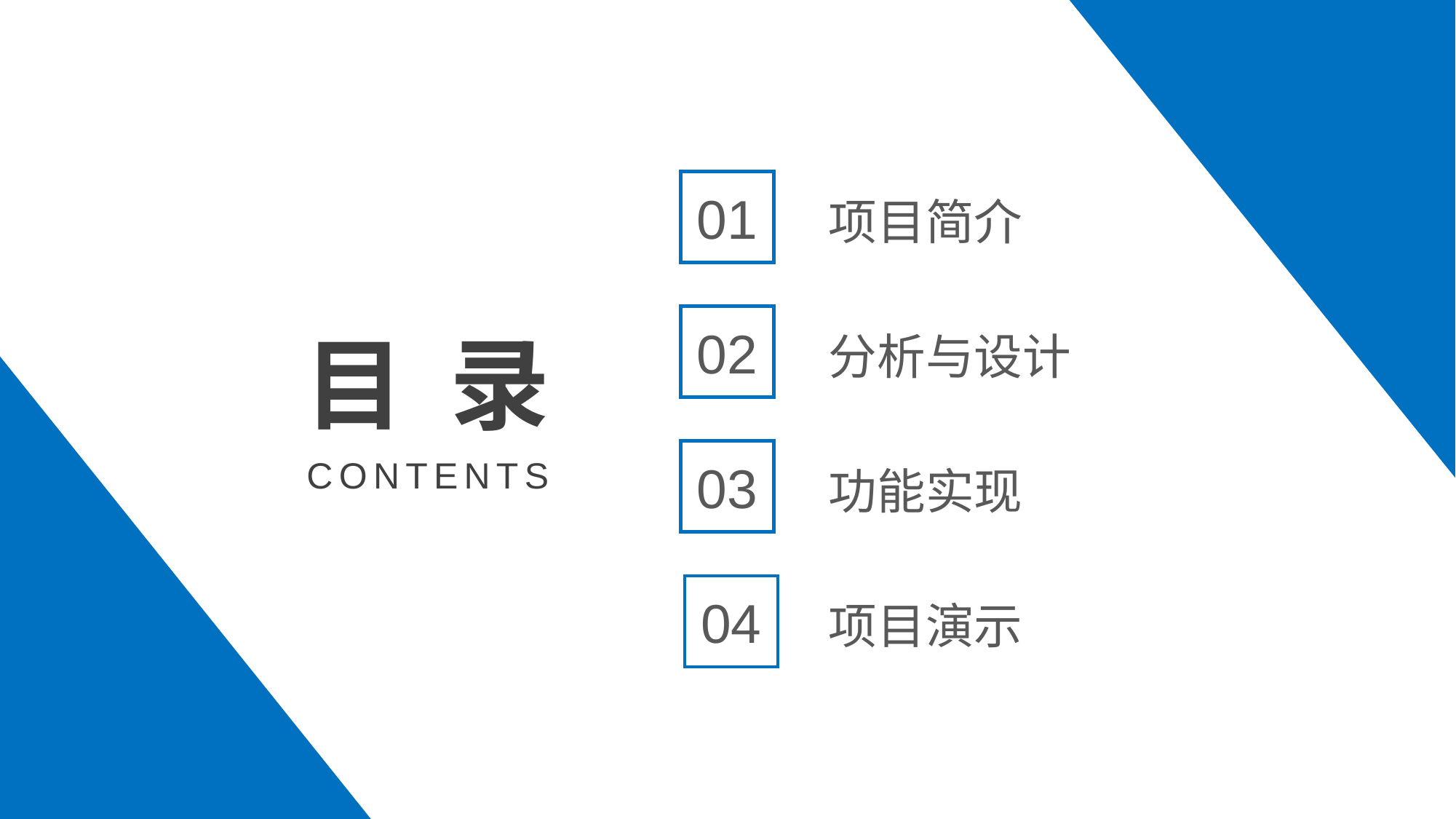

01
项目简介
02
目  录
CONTENTS
分析与设计

03
功能实现
04
项目演示